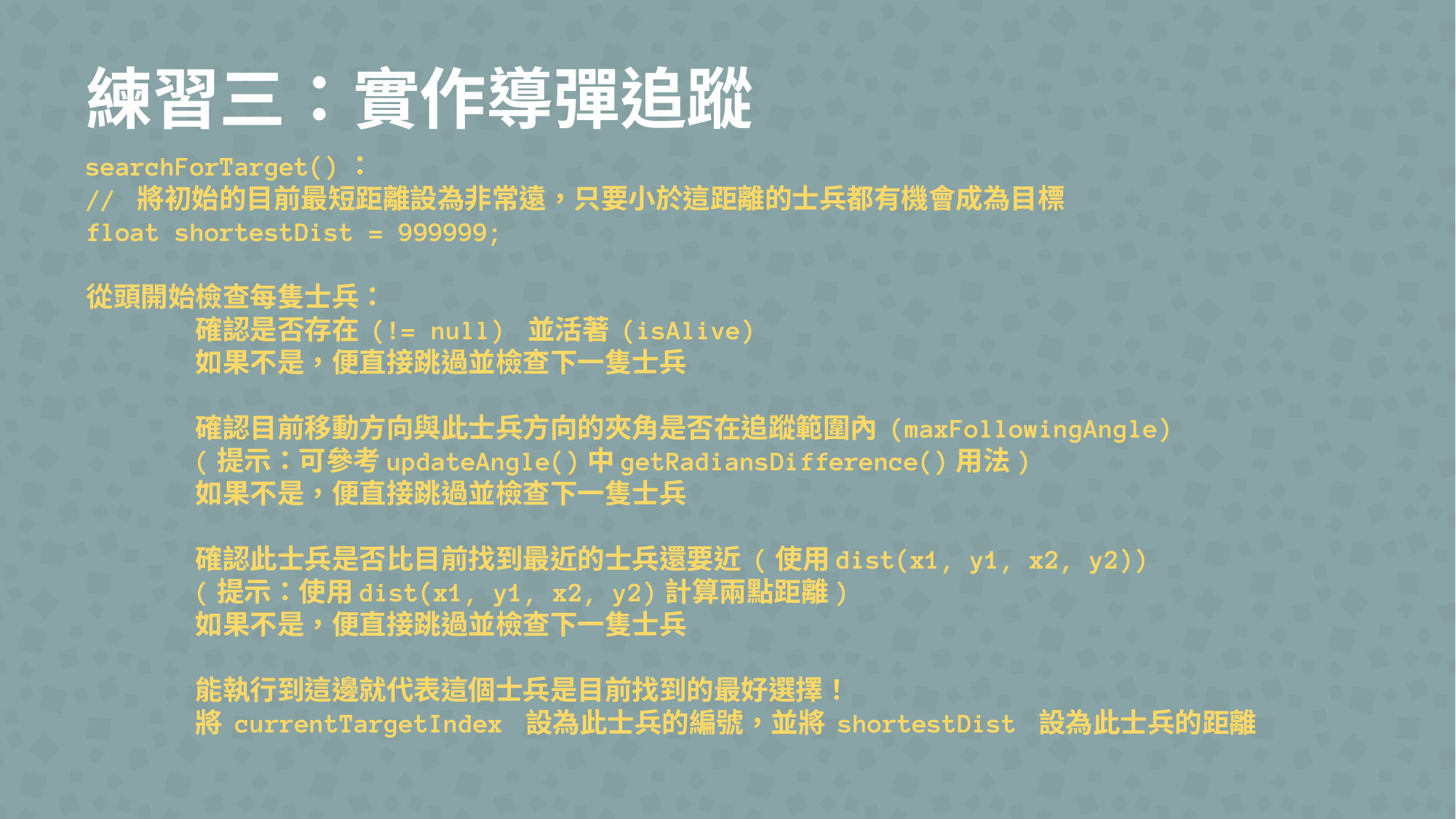

練習三：實作導彈追蹤
searchForTarget()：
// 將初始的目前最短距離設為非常遠，只要小於這距離的士兵都有機會成為目標
float shortestDist = 999999;

從頭開始檢查每隻士兵：
	確認是否存在 (!= null) 並活著 (isAlive)
	如果不是，便直接跳過並檢查下一隻士兵

	確認目前移動方向與此士兵方向的夾角是否在追蹤範圍內 (maxFollowingAngle)
	(提示：可參考updateAngle()中getRadiansDifference()用法)
	如果不是，便直接跳過並檢查下一隻士兵

	確認此士兵是否比目前找到最近的士兵還要近 (使用dist(x1, y1, x2, y2))
	(提示：使用dist(x1, y1, x2, y2)計算兩點距離)
	如果不是，便直接跳過並檢查下一隻士兵

	能執行到這邊就代表這個士兵是目前找到的最好選擇！
	將 currentTargetIndex 設為此士兵的編號，並將 shortestDist 設為此士兵的距離